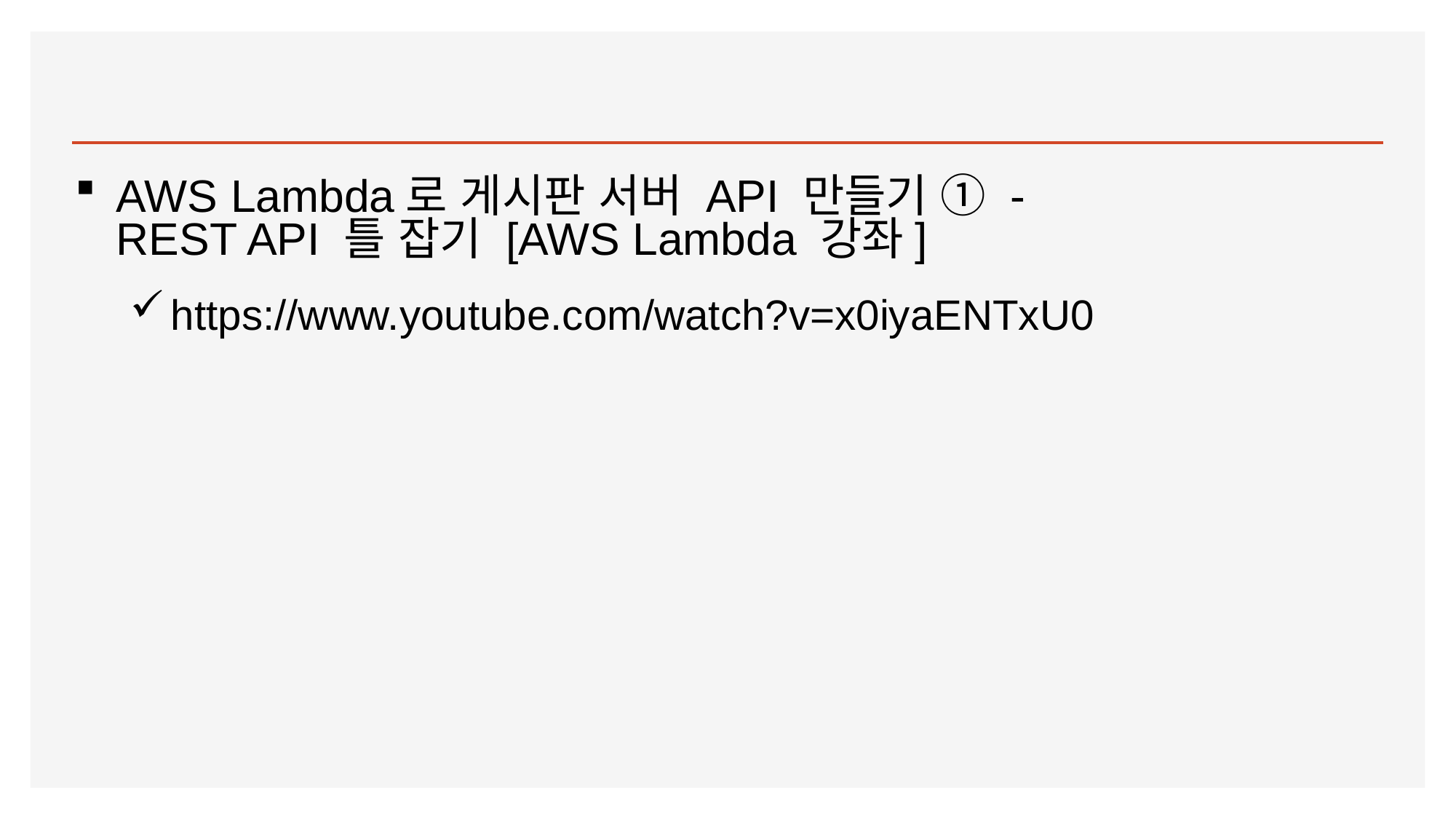

#
AWS Lambda로 게시판 서버 API 만들기 ① - REST API 틀 잡기 [AWS Lambda 강좌]
https://www.youtube.com/watch?v=x0iyaENTxU0